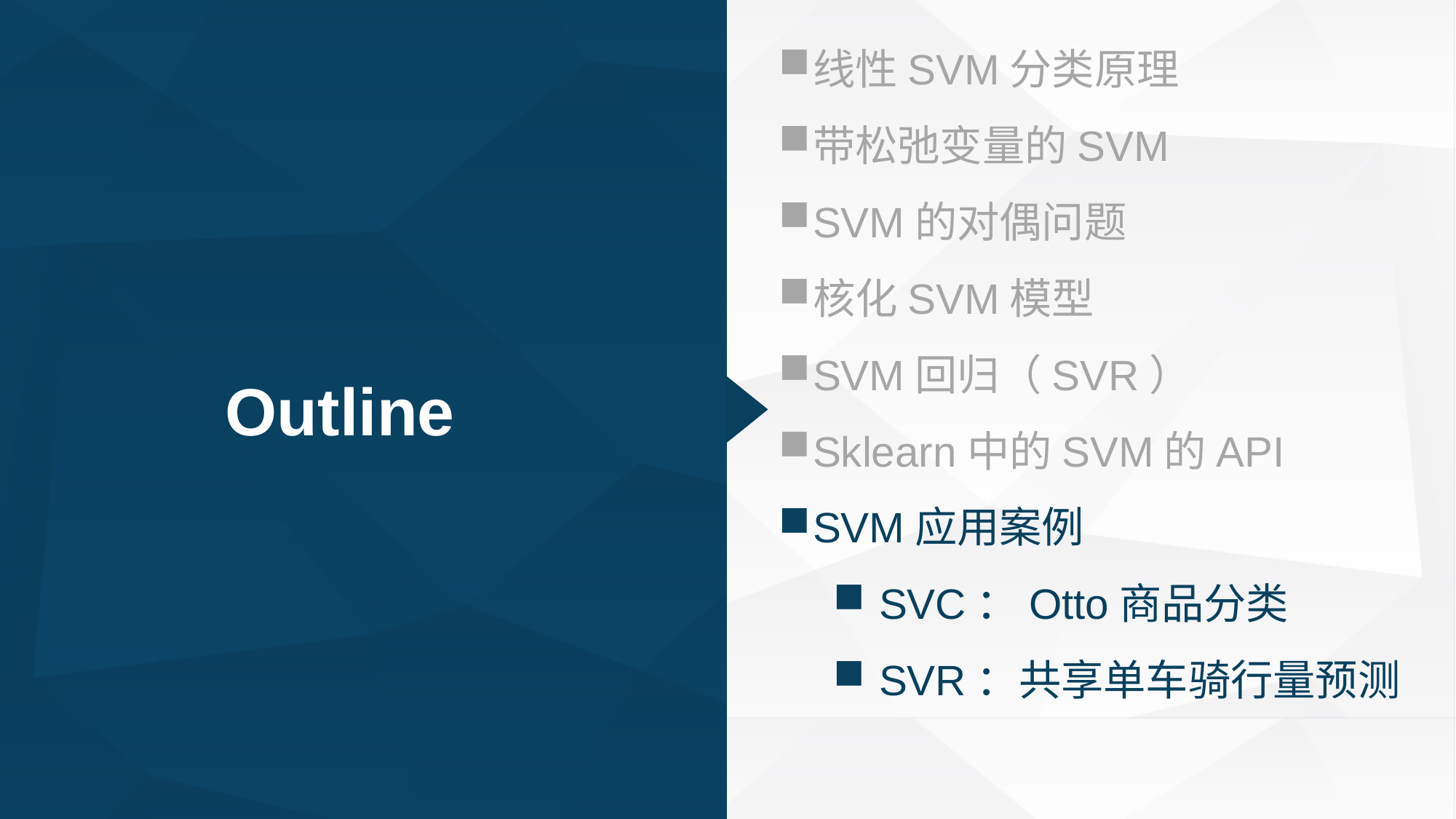

线性SVM分类原理
带松弛变量的SVM
SVM的对偶问题
核化SVM模型
SVM回归（SVR）
Sklearn中的SVM的API
SVM应用案例
 SVC：Otto商品分类
 SVR：共享单车骑行量预测

Outline